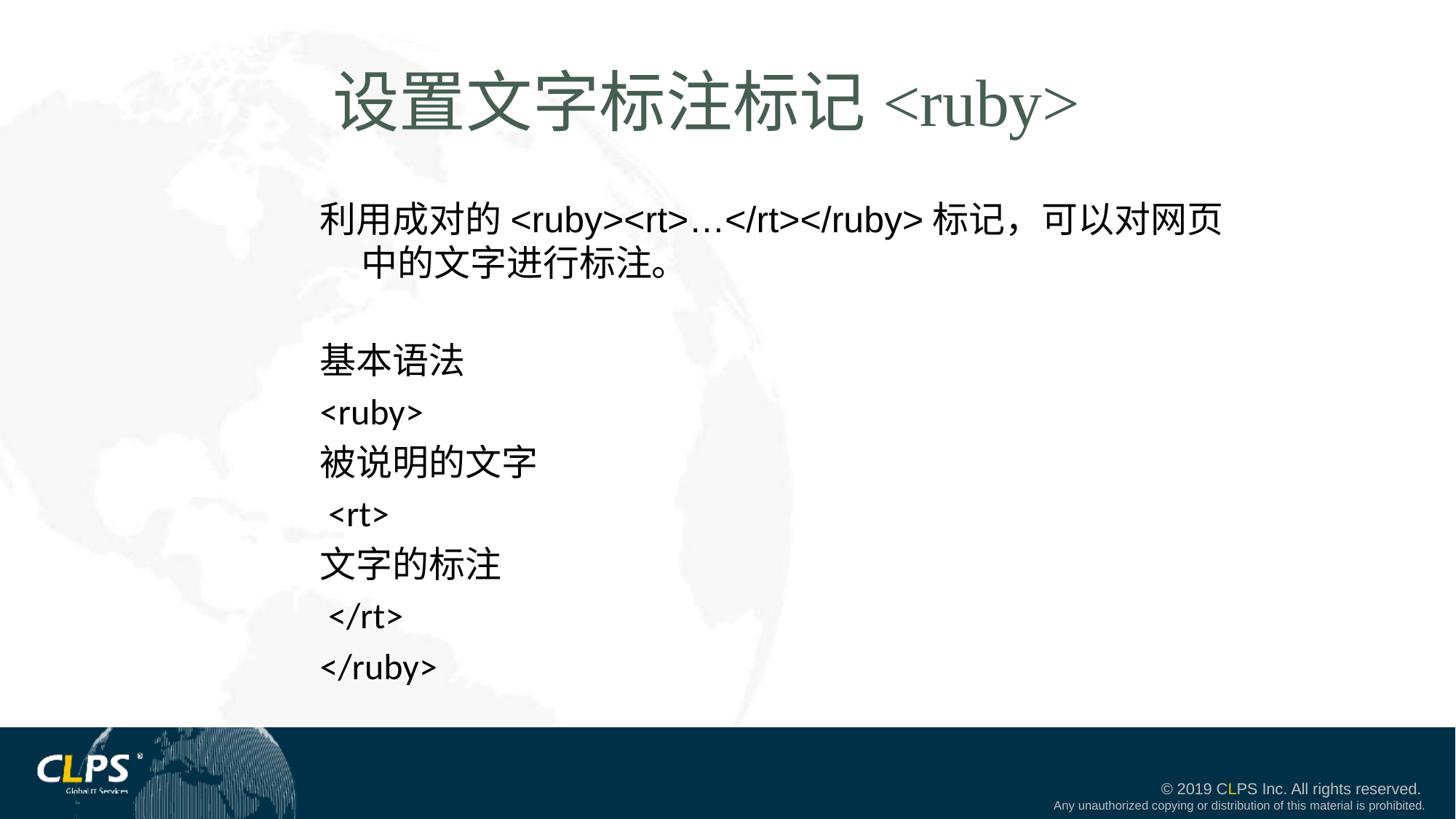

设置文字标注标记<ruby>
利用成对的<ruby><rt>…</rt></ruby>标记，可以对网页中的文字进行标注。

基本语法
<ruby>
被说明的文字
 <rt>
文字的标注
 </rt>
</ruby>